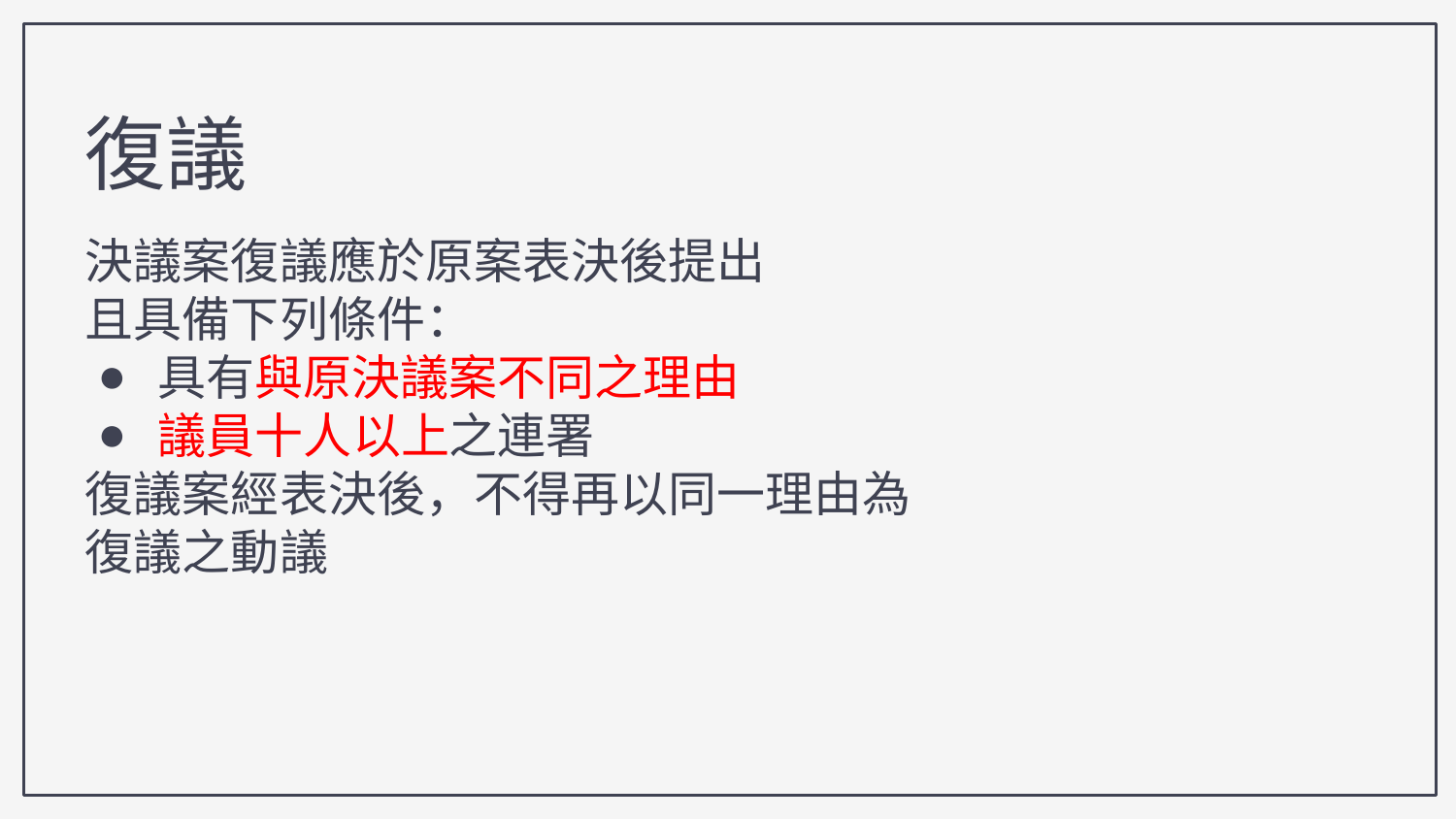

復議
決議案復議應於原案表決後提出
且具備下列條件：
具有與原決議案不同之理由
議員十人以上之連署
復議案經表決後，不得再以同一理由為復議之動議